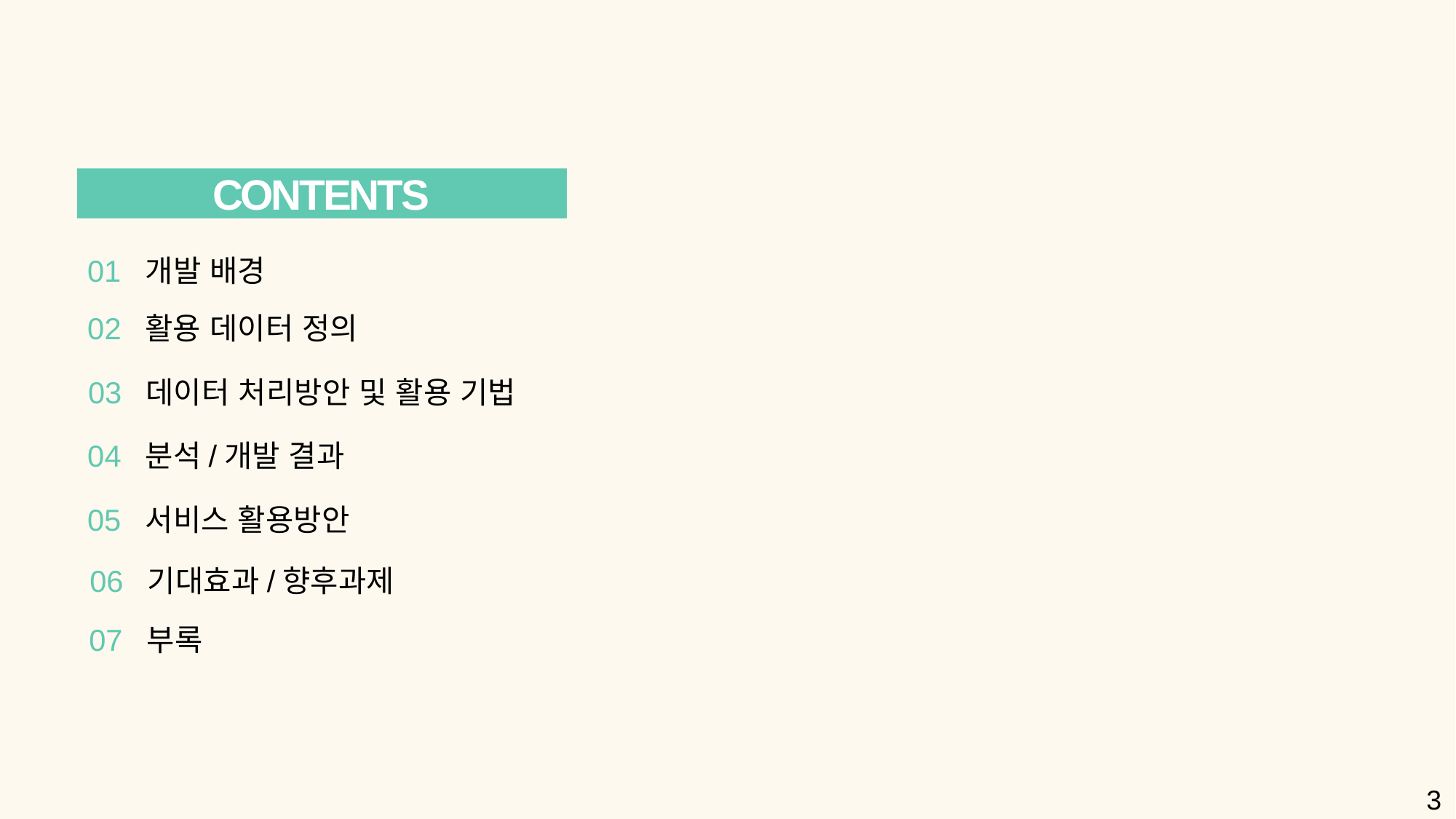

CONTENTS

01  개발 배경
02  활용 데이터 정의
03  데이터 처리방안 및 활용 기법
04  분석/개발 결과
05  서비스 활용방안
06  기대효과/향후과제
07  부록
3